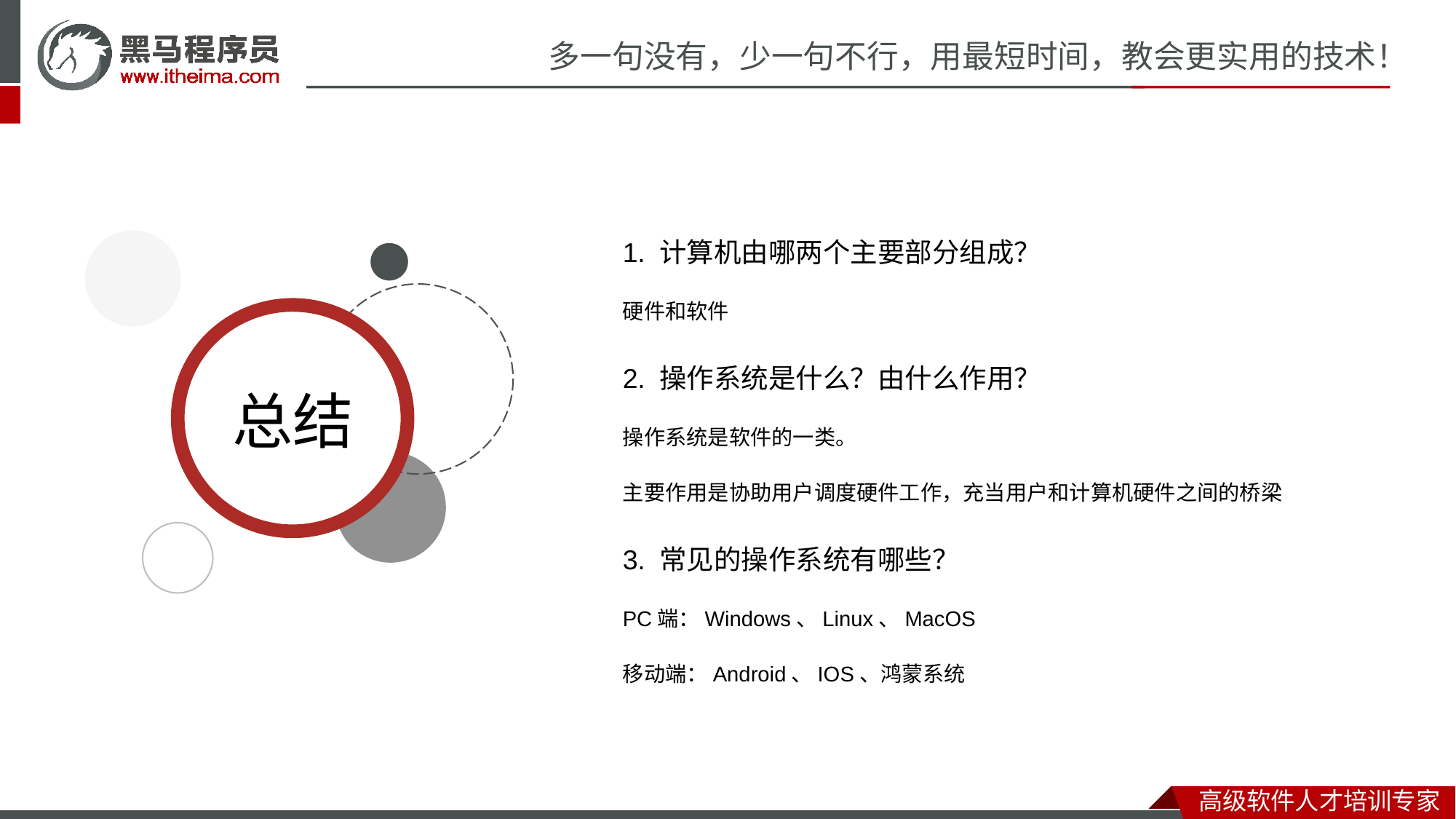

1. 计算机由哪两个主要部分组成？
硬件和软件
2. 操作系统是什么？由什么作用？
操作系统是软件的一类。
主要作用是协助用户调度硬件工作，充当用户和计算机硬件之间的桥梁
3. 常见的操作系统有哪些？
PC端：Windows、Linux、MacOS
移动端：Android、IOS、鸿蒙系统